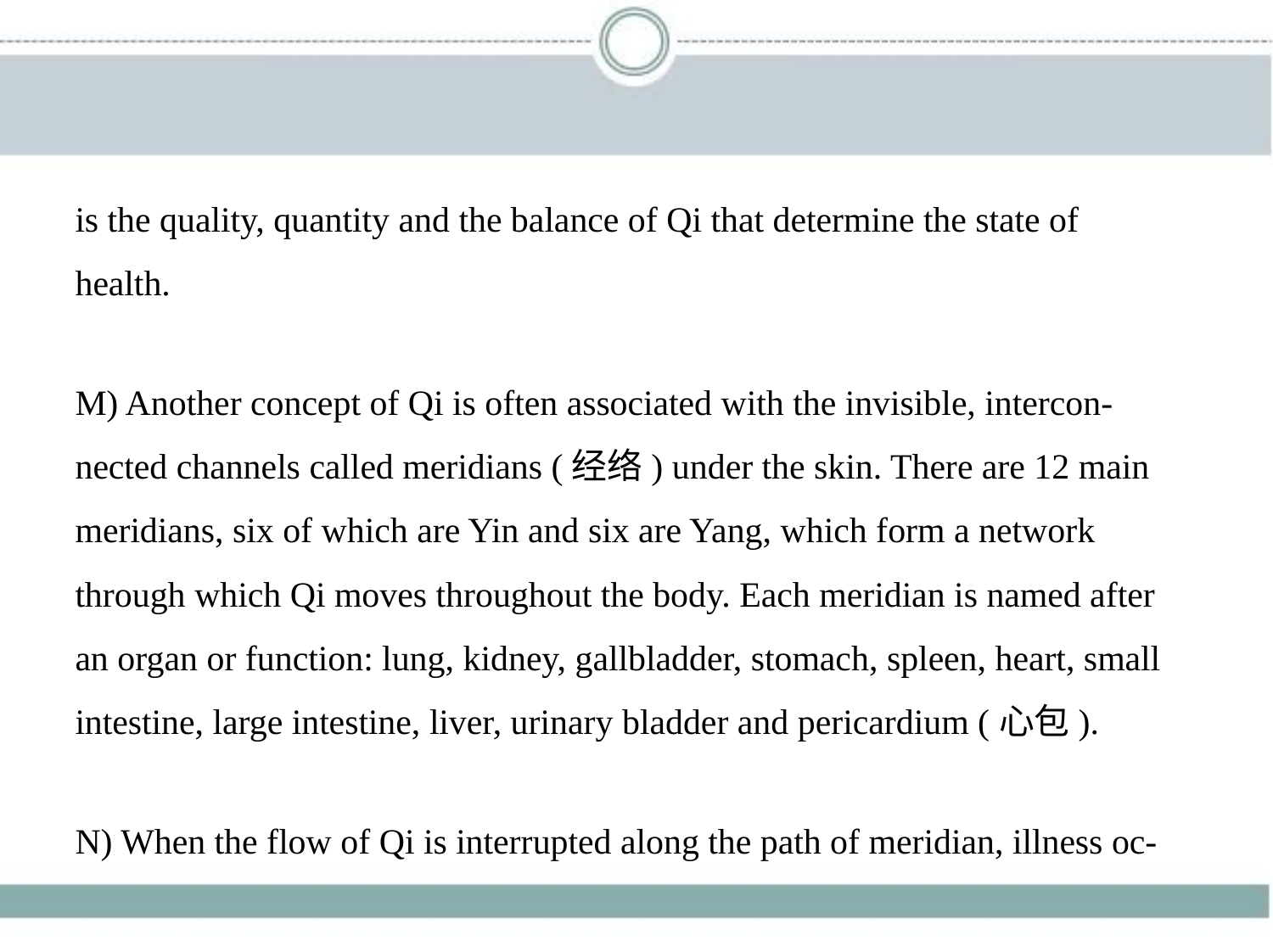

is the quality, quantity and the balance of Qi that determine the state of
health.
M) Another concept of Qi is often associated with the invisible, intercon-
nected channels called meridians (经络) under the skin. There are 12 main
meridians, six of which are Yin and six are Yang, which form a network
through which Qi moves throughout the body. Each meridian is named after
an organ or function: lung, kidney, gallbladder, stomach, spleen, heart, small
intestine, large intestine, liver, urinary bladder and pericardium (心包).
N) When the flow of Qi is interrupted along the path of meridian, illness oc-